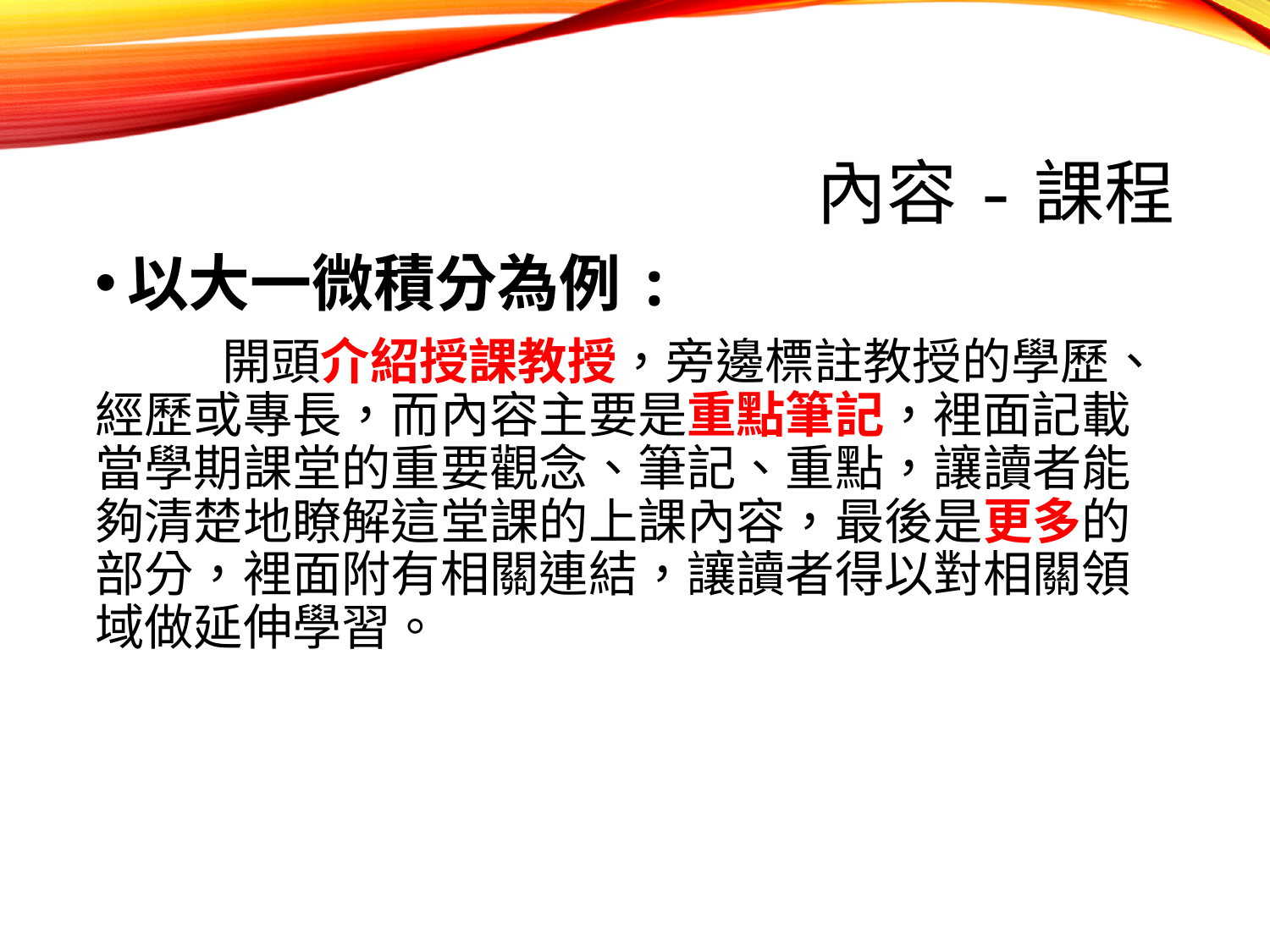

# 內容-課程
以大一微積分為例:
	開頭介紹授課教授，旁邊標註教授的學歷、經歷或專長，而內容主要是重點筆記，裡面記載當學期課堂的重要觀念、筆記、重點，讓讀者能夠清楚地瞭解這堂課的上課內容，最後是更多的部分，裡面附有相關連結，讓讀者得以對相關領域做延伸學習。